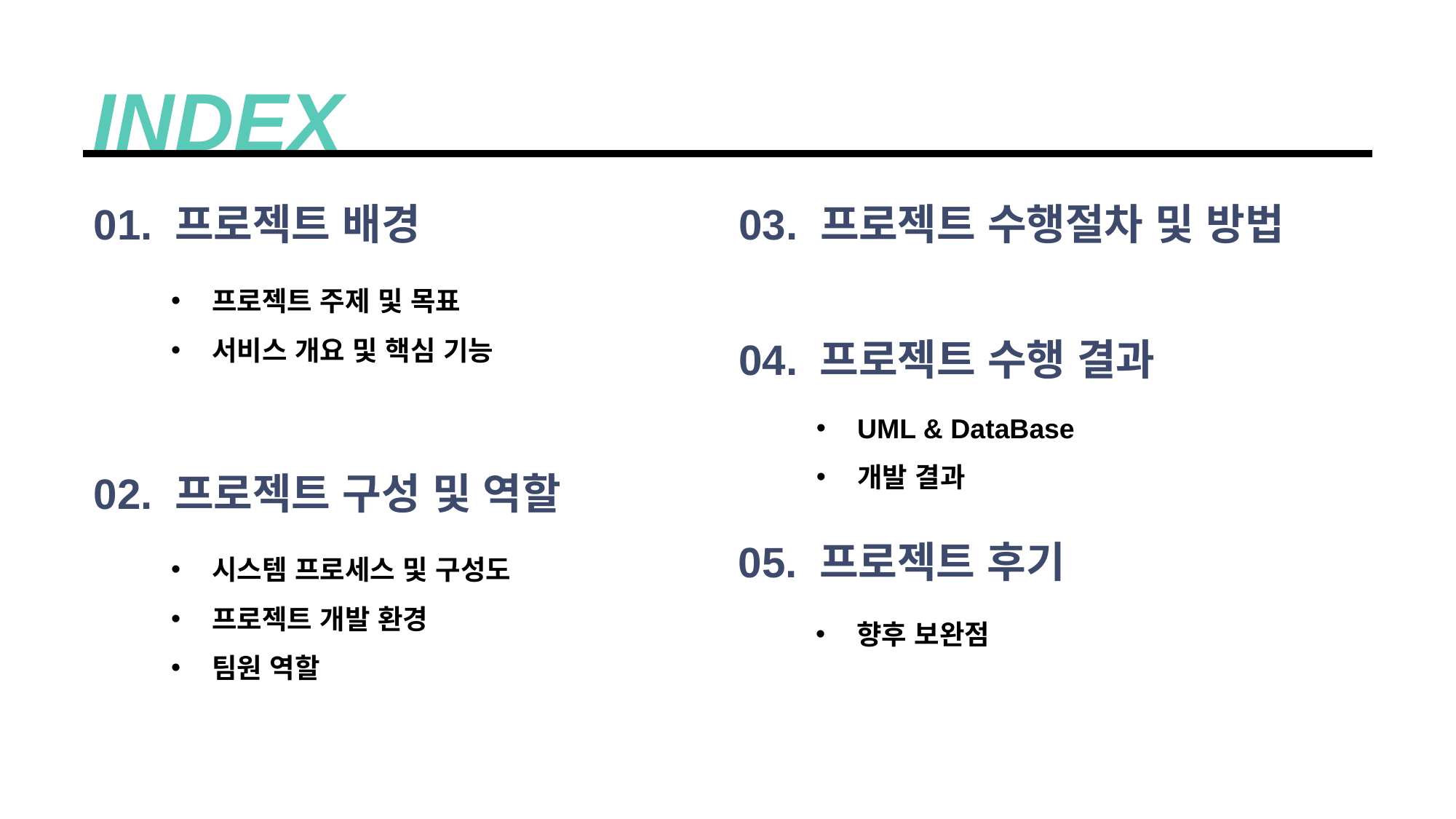

INDEX
01. 프로젝트 배경
03. 프로젝트 수행절차 및 방법
프로젝트 주제 및 목표
서비스 개요 및 핵심 기능

04. 프로젝트 수행 결과
UML & DataBase
개발 결과
02. 프로젝트 구성 및 역할
05. 프로젝트 후기
시스템 프로세스 및 구성도
프로젝트 개발 환경
팀원 역할

향후 보완점